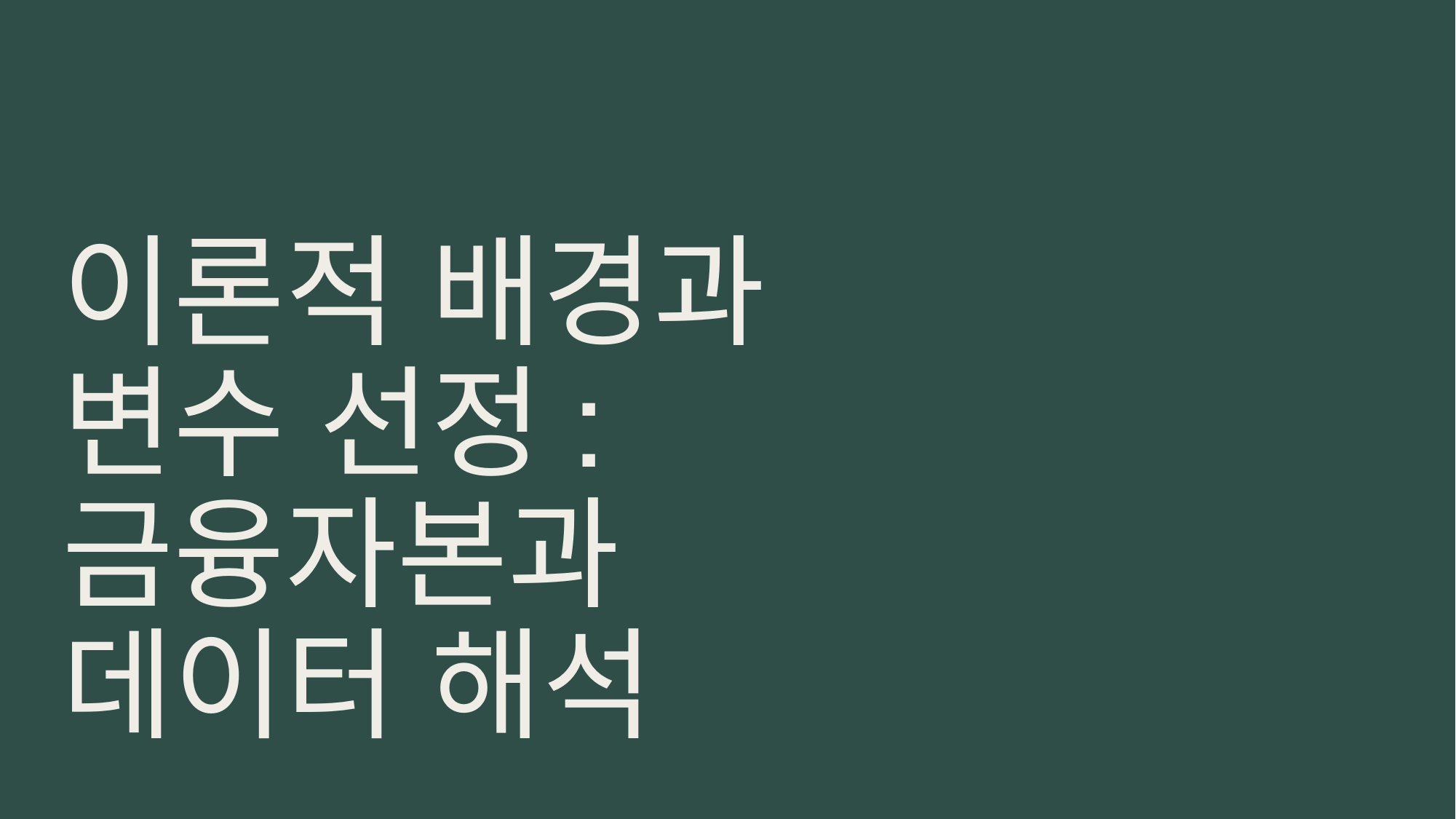

# 이론적 배경과 변수 선정: 금융자본과 데이터 해석